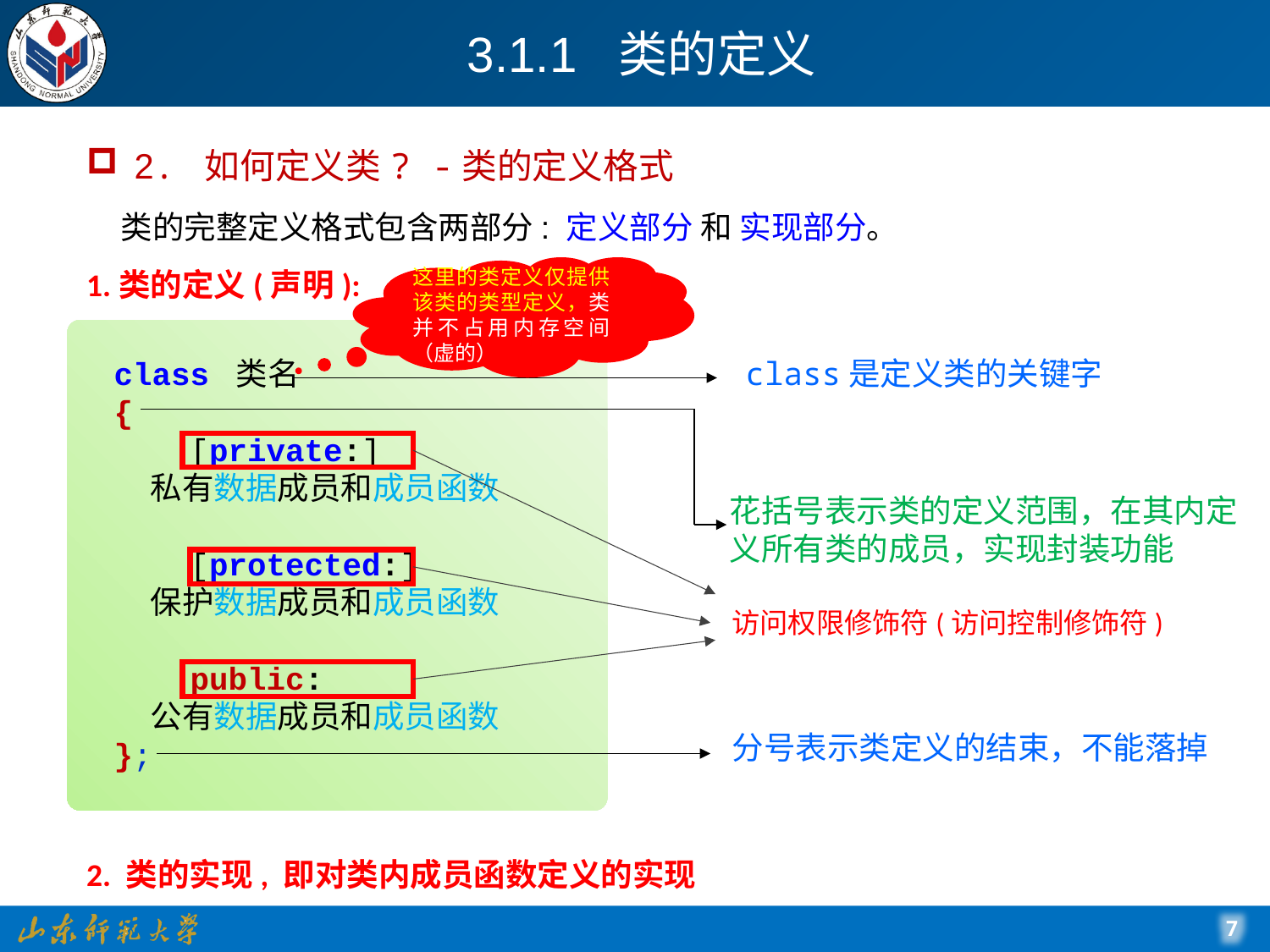

# 3.1.1 类的定义
2. 如何定义类? -类的定义格式
类的完整定义格式包含两部分: 定义部分 和 实现部分。
这里的类定义仅提供该类的类型定义，类并不占用内存空间（虚的）
1.类的定义(声明):

class 类名
{
    [private:]
    私有数据成员和成员函数

    [protected:]
    保护数据成员和成员函数

    public:
    公有数据成员和成员函数
};
class是定义类的关键字

花括号表示类的定义范围，在其内定义所有类的成员，实现封装功能
访问权限修饰符(访问控制修饰符)
分号表示类定义的结束，不能落掉
2. 类的实现, 即对类内成员函数定义的实现